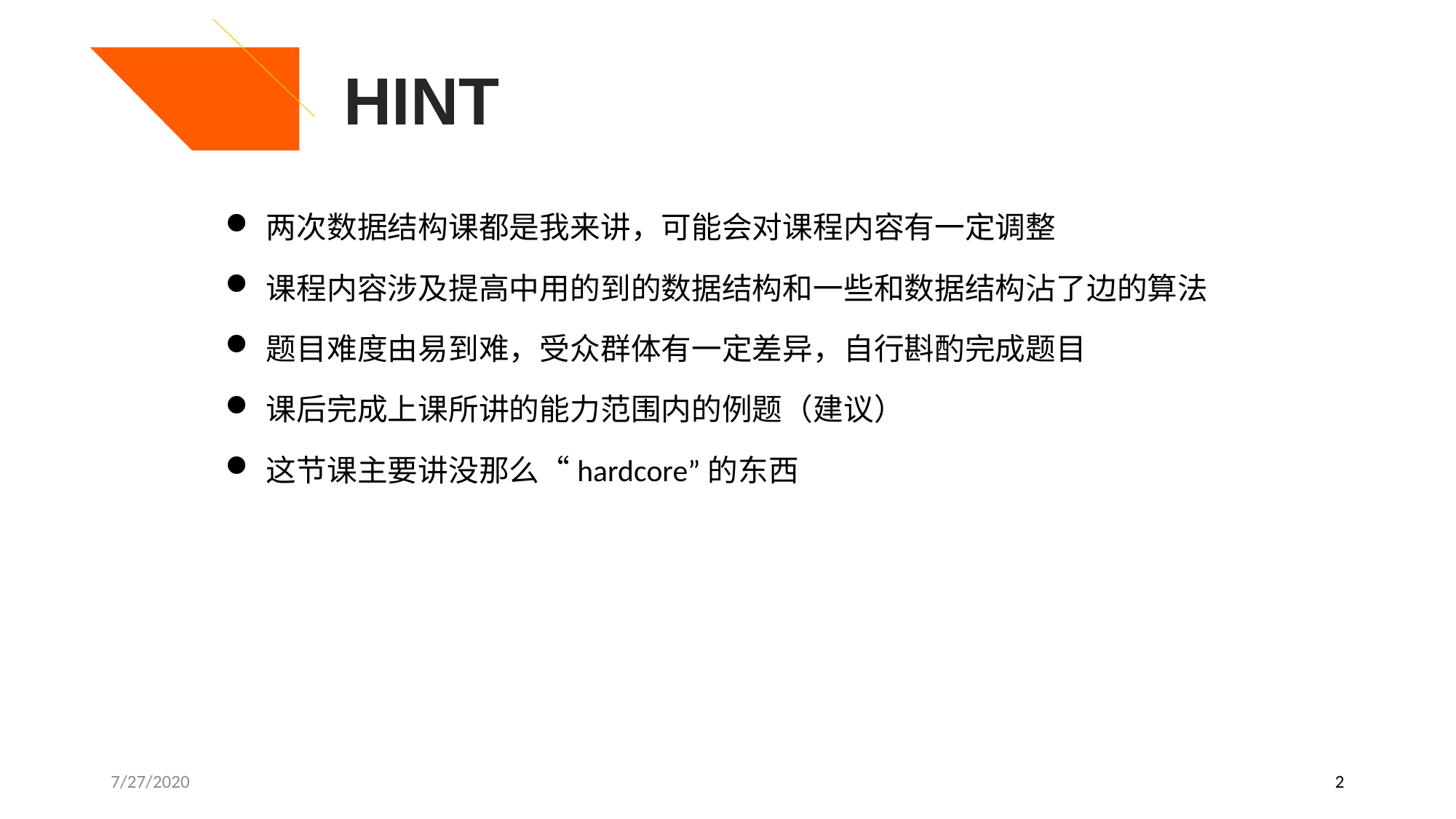

HINT
两次数据结构课都是我来讲，可能会对课程内容有一定调整
课程内容涉及提高中用的到的数据结构和一些和数据结构沾了边的算法
题目难度由易到难，受众群体有一定差异，自行斟酌完成题目
课后完成上课所讲的能力范围内的例题（建议）
这节课主要讲没那么“hardcore”的东西
7/27/2020
2